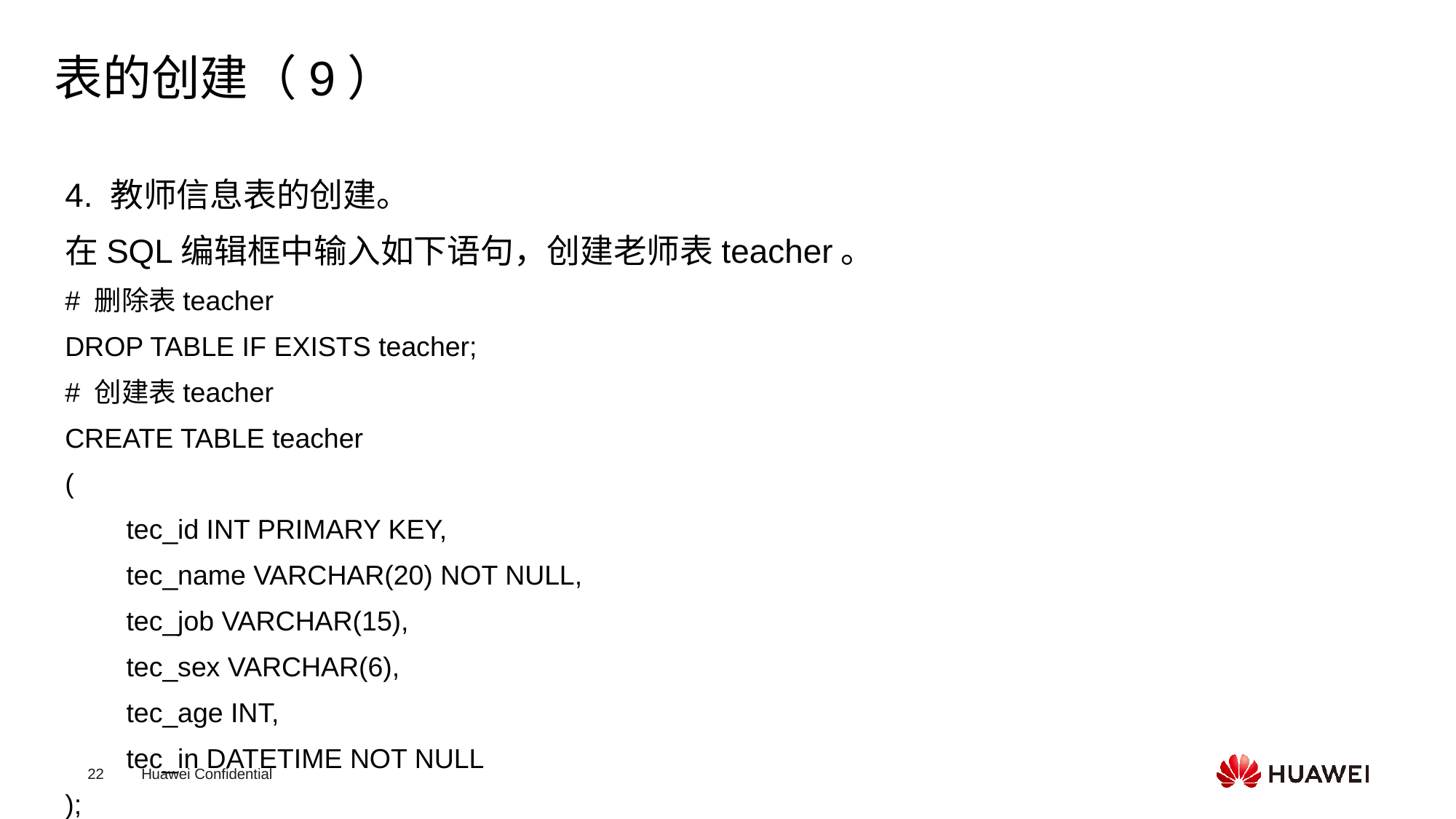

# 表的创建（9）
4. 教师信息表的创建。
在SQL编辑框中输入如下语句，创建老师表teacher。
# 删除表teacher
DROP TABLE IF EXISTS teacher;
# 创建表teacher
CREATE TABLE teacher
(
        tec_id INT PRIMARY KEY,
        tec_name VARCHAR(20) NOT NULL,
        tec_job VARCHAR(15),
        tec_sex VARCHAR(6),
        tec_age INT,
        tec_in DATETIME NOT NULL
);
Text
Text
Text
Text
Text
Text
Text
Text
Text
Text
Text
Text
Text
Text
Text
Text
Text
Text
Text
Text
Text
Text
Text
Text
Text
Text
Text
Text
Text
Text
Text
Text
Text
Text
Text
Text
Text
Text
Text
Text
Text
Text
Text
Text
Text
Text